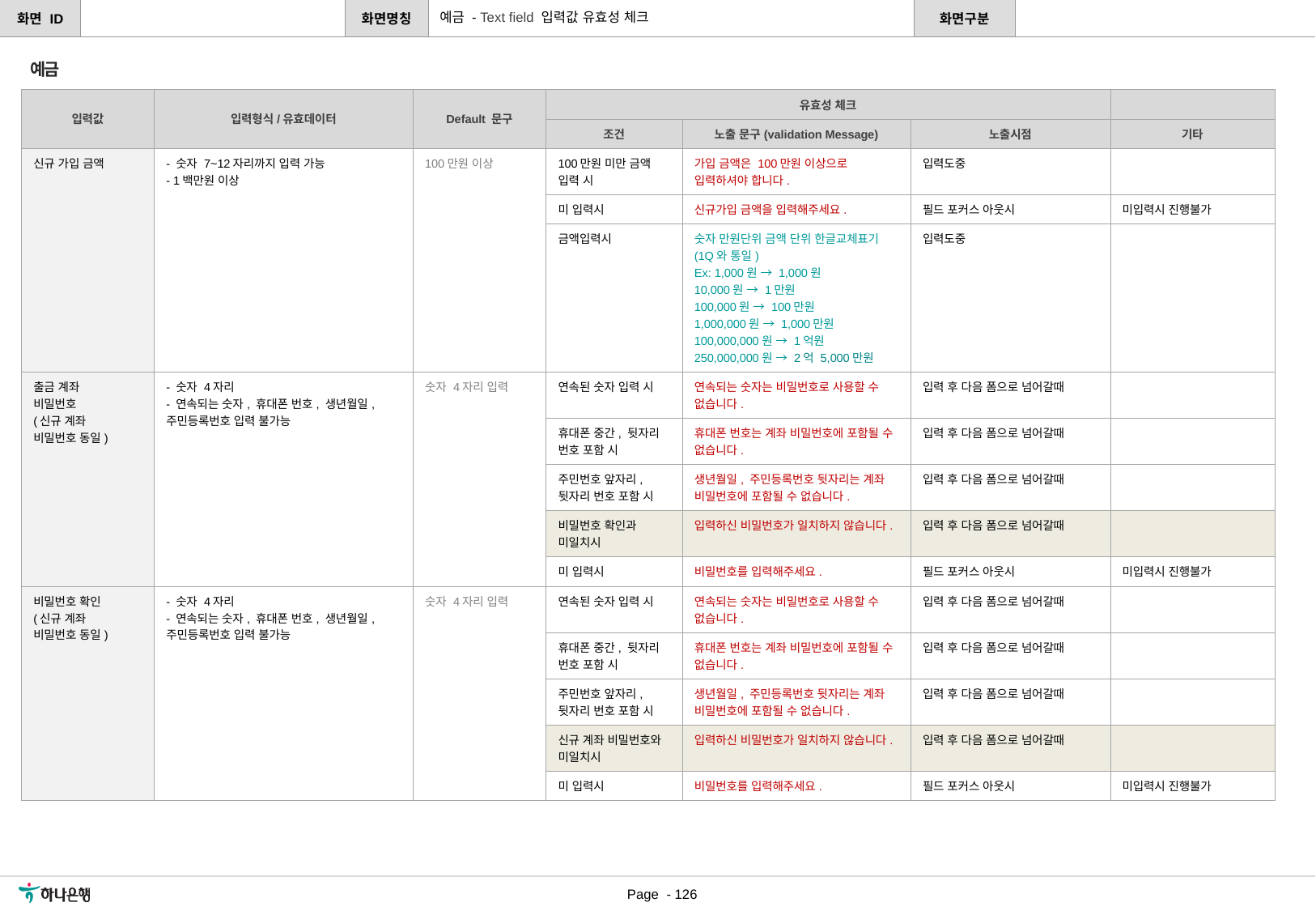

예금 - Text field 입력값 유효성 체크
예금
| 입력값 | 입력형식/유효데이터 | Default 문구 | 유효성 체크 |  |  |  |
| --- | --- | --- | --- | --- | --- | --- |
|  |  |  | 조건 | 노출 문구(validation Message) | 노출시점 | 기타 |
| 신규 가입 금액 | - 숫자 7~12자리까지 입력 가능 - 1백만원 이상 | 100만원 이상 | 100만원 미만 금액 입력 시 | 가입 금액은 100만원 이상으로 입력하셔야 합니다. | 입력도중 |  |
|  |  |  | 미 입력시 | 신규가입 금액을 입력해주세요. | 필드 포커스 아웃시 | 미입력시 진행불가 |
|  |  |  | 금액입력시 | 숫자 만원단위 금액 단위 한글교체표기 (1Q와 통일) Ex: 1,000원 → 1,000원 10,000원 → 1만원 100,000원 → 100만원 1,000,000원 → 1,000만원 100,000,000원 → 1억원 250,000,000원 → 2억 5,000만원 | 입력도중 |  |
| 출금 계좌 비밀번호 (신규 계좌 비밀번호 동일) | - 숫자 4자리 - 연속되는 숫자, 휴대폰 번호, 생년월일, 주민등록번호 입력 불가능 | 숫자 4자리 입력 | 연속된 숫자 입력 시 | 연속되는 숫자는 비밀번호로 사용할 수 없습니다. | 입력 후 다음 폼으로 넘어갈때 |  |
|  |  |  | 휴대폰 중간, 뒷자리 번호 포함 시 | 휴대폰 번호는 계좌 비밀번호에 포함될 수 없습니다. | 입력 후 다음 폼으로 넘어갈때 |  |
|  |  |  | 주민번호 앞자리, 뒷자리 번호 포함 시 | 생년월일, 주민등록번호 뒷자리는 계좌 비밀번호에 포함될 수 없습니다. | 입력 후 다음 폼으로 넘어갈때 |  |
|  |  |  | 비밀번호 확인과 미일치시 | 입력하신 비밀번호가 일치하지 않습니다. | 입력 후 다음 폼으로 넘어갈때 |  |
|  |  |  | 미 입력시 | 비밀번호를 입력해주세요. | 필드 포커스 아웃시 | 미입력시 진행불가 |
| 비밀번호 확인 (신규 계좌 비밀번호 동일) | - 숫자 4자리 - 연속되는 숫자, 휴대폰 번호, 생년월일, 주민등록번호 입력 불가능 | 숫자 4자리 입력 | 연속된 숫자 입력 시 | 연속되는 숫자는 비밀번호로 사용할 수 없습니다. | 입력 후 다음 폼으로 넘어갈때 |  |
|  |  |  | 휴대폰 중간, 뒷자리 번호 포함 시 | 휴대폰 번호는 계좌 비밀번호에 포함될 수 없습니다. | 입력 후 다음 폼으로 넘어갈때 |  |
|  |  |  | 주민번호 앞자리, 뒷자리 번호 포함 시 | 생년월일, 주민등록번호 뒷자리는 계좌 비밀번호에 포함될 수 없습니다. | 입력 후 다음 폼으로 넘어갈때 |  |
|  |  |  | 신규 계좌 비밀번호와 미일치시 | 입력하신 비밀번호가 일치하지 않습니다. | 입력 후 다음 폼으로 넘어갈때 |  |
|  |  |  | 미 입력시 | 비밀번호를 입력해주세요. | 필드 포커스 아웃시 | 미입력시 진행불가 |